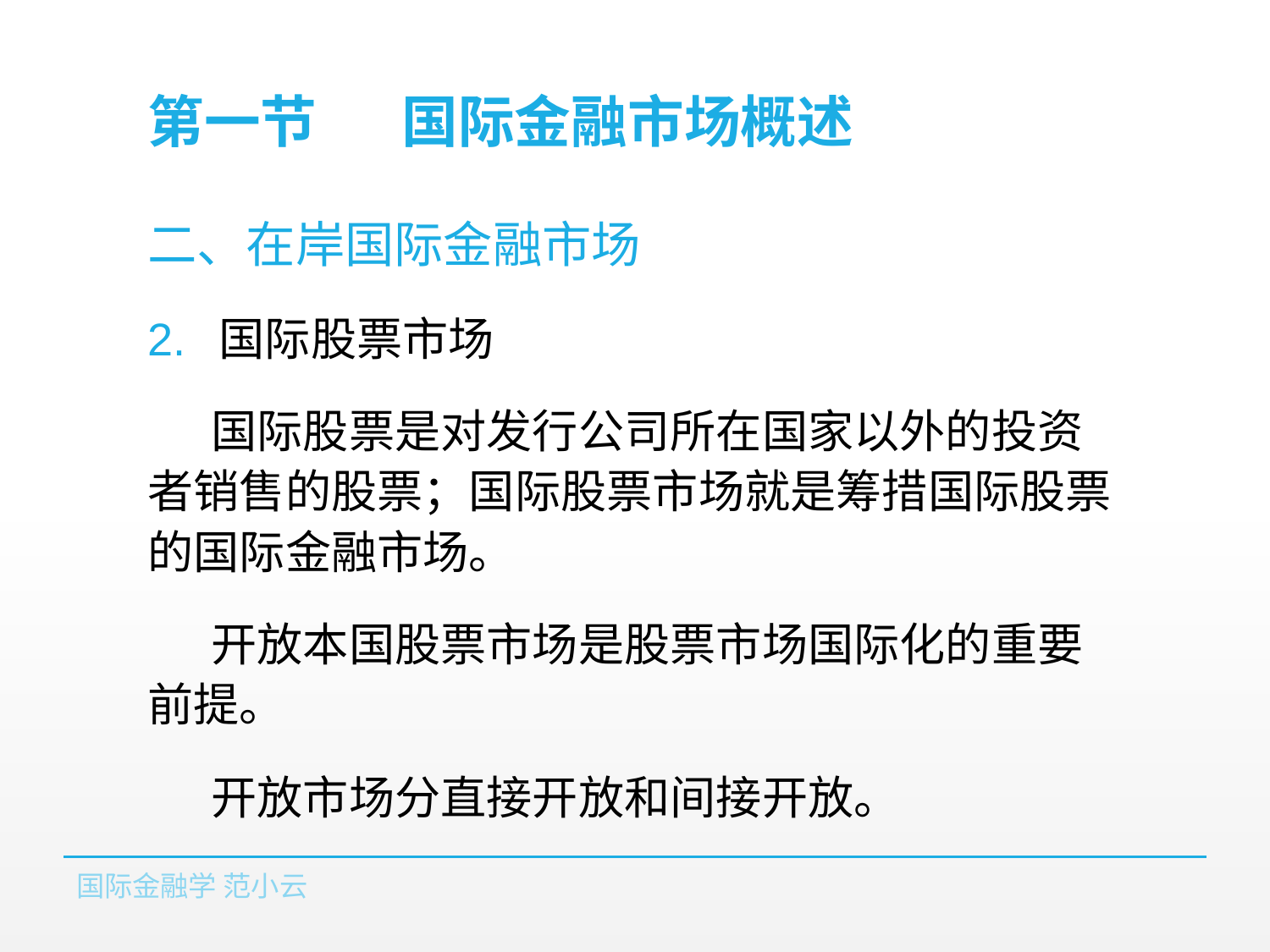

# 第一节	国际金融市场概述
二、在岸国际金融市场
国际股票市场
国际股票是对发行公司所在国家以外的投资者销售的股票；国际股票市场就是筹措国际股票的国际金融市场。
开放本国股票市场是股票市场国际化的重要前提。
开放市场分直接开放和间接开放。
国际金融学 范小云